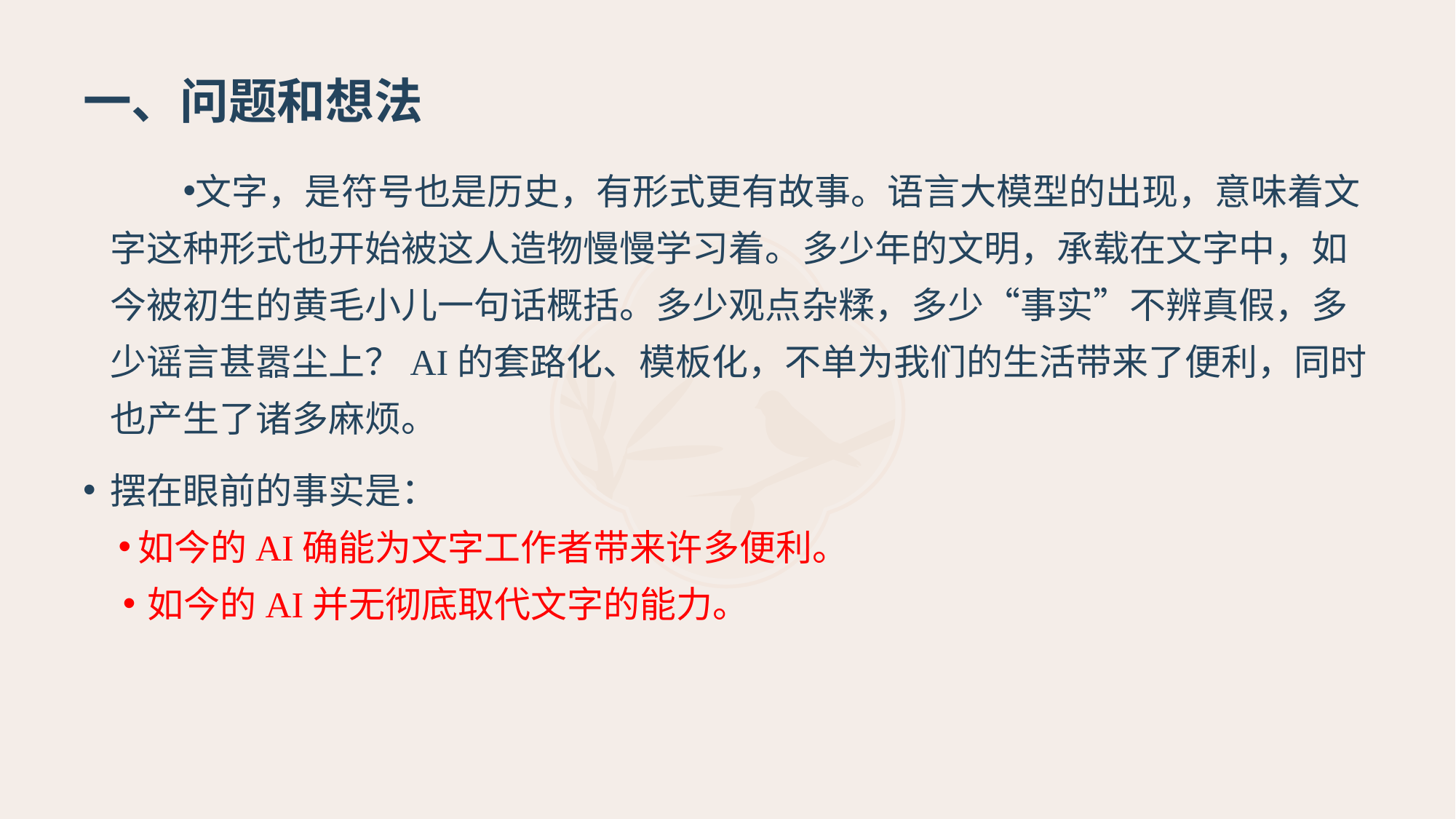

# 一、问题和想法
文字，是符号也是历史，有形式更有故事。语言大模型的出现，意味着文字这种形式也开始被这人造物慢慢学习着。多少年的文明，承载在文字中，如今被初生的黄毛小儿一句话概括。多少观点杂糅，多少“事实”不辨真假，多少谣言甚嚣尘上？AI的套路化、模板化，不单为我们的生活带来了便利，同时也产生了诸多麻烦。
摆在眼前的事实是：
如今的AI确能为文字工作者带来许多便利。
如今的AI并无彻底取代文字的能力。